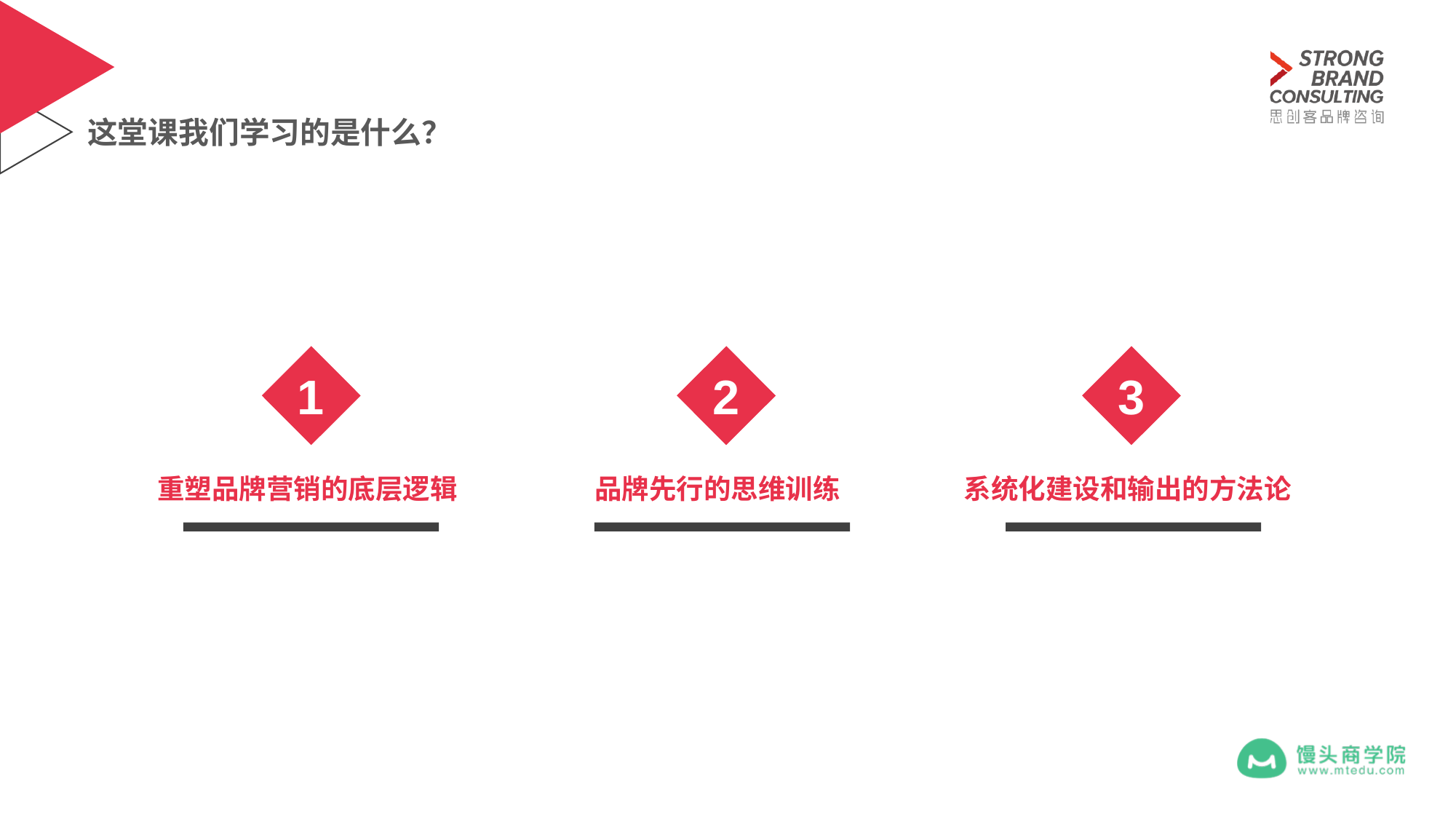

# 这堂课我们学习的是什么？

1
2
3
重塑品牌营销的底层逻辑
品牌先行的思维训练
系统化建设和输出的方法论